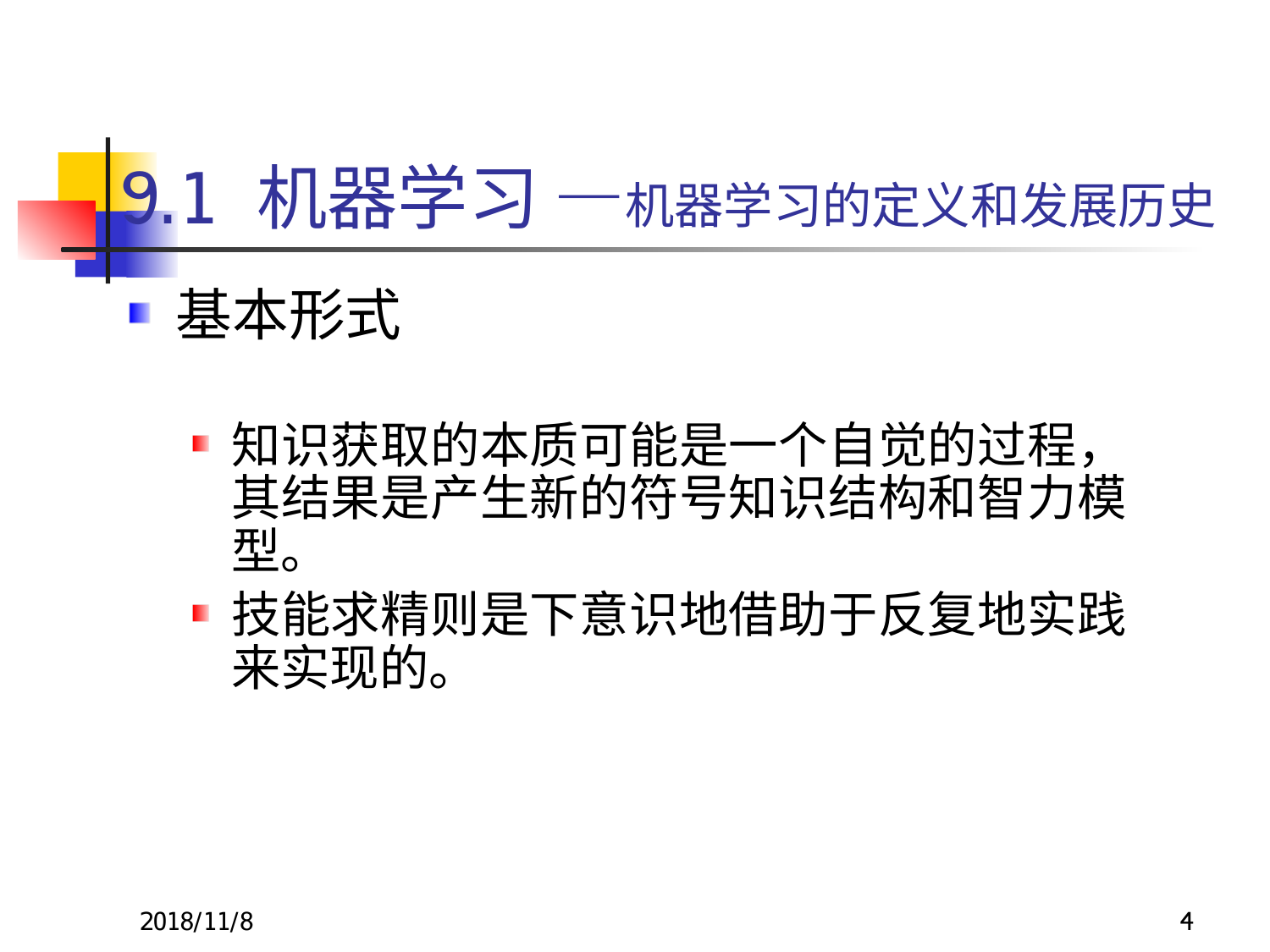

# 9.1 机器学习 —机器学习的定义和发展历史
基本形式

知识获取的本质可能是一个自觉的过程，其结果是产生新的符号知识结构和智力模型。
技能求精则是下意识地借助于反复地实践来实现的。
2018/11/8
4